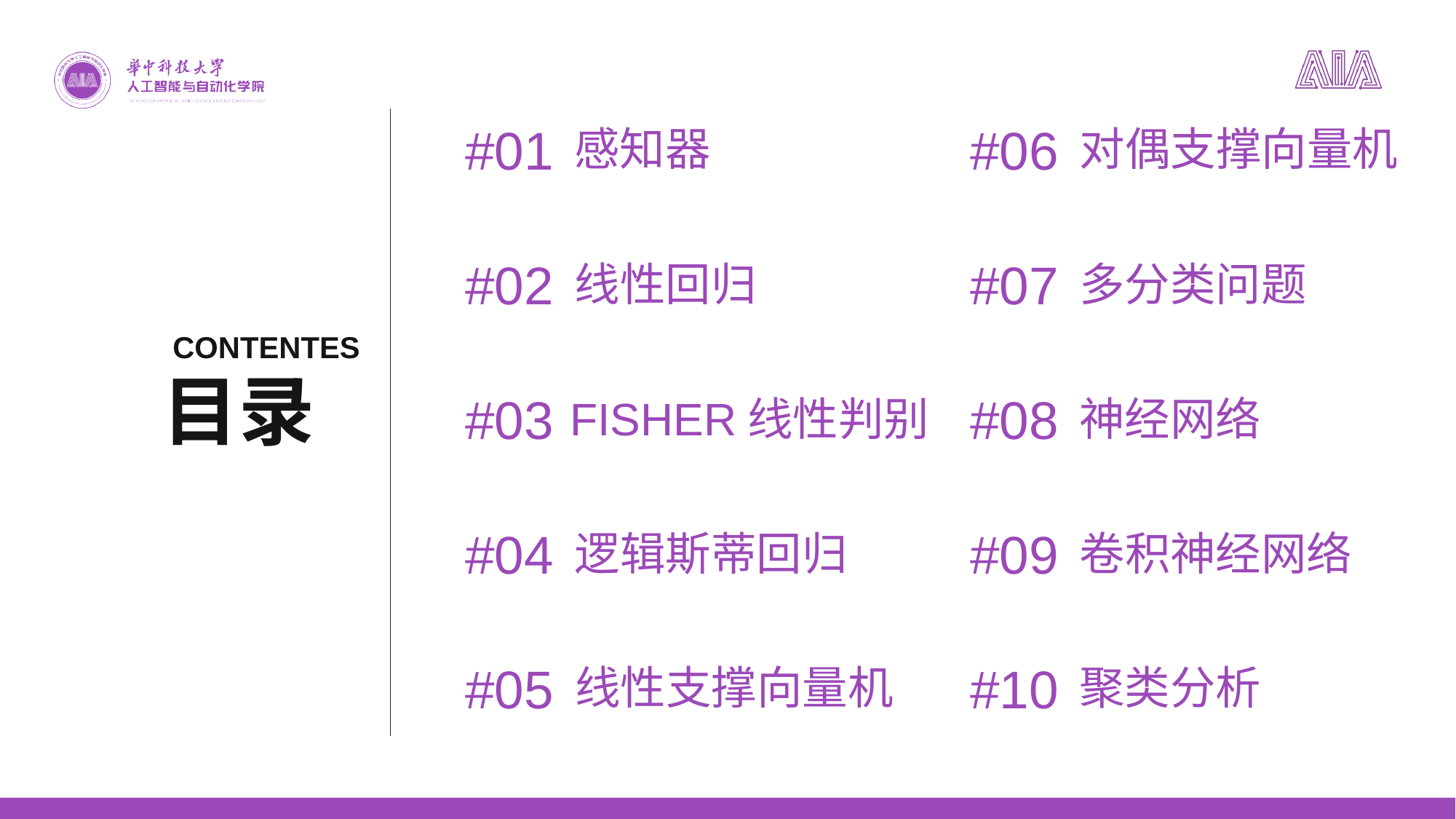

#01
#06
感知器
对偶支撑向量机
#02
#07
线性回归
多分类问题
CONTENTES
目录
#03
#08
FISHER线性判别
神经网络
#04
#09
逻辑斯蒂回归
卷积神经网络
#05
#10
线性支撑向量机
聚类分析